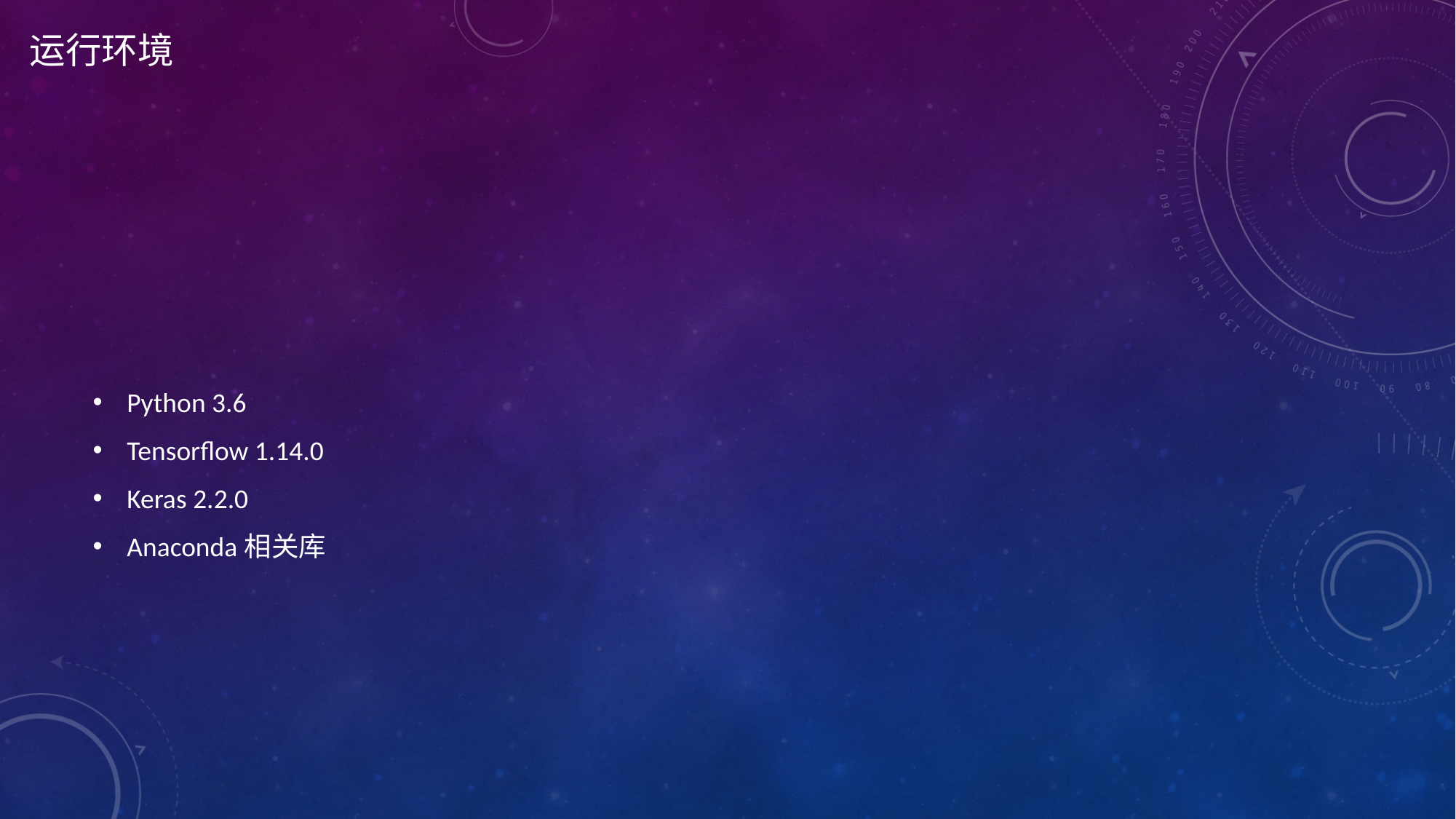

# 运行环境
Python 3.6
Tensorflow 1.14.0
Keras 2.2.0
Anaconda相关库